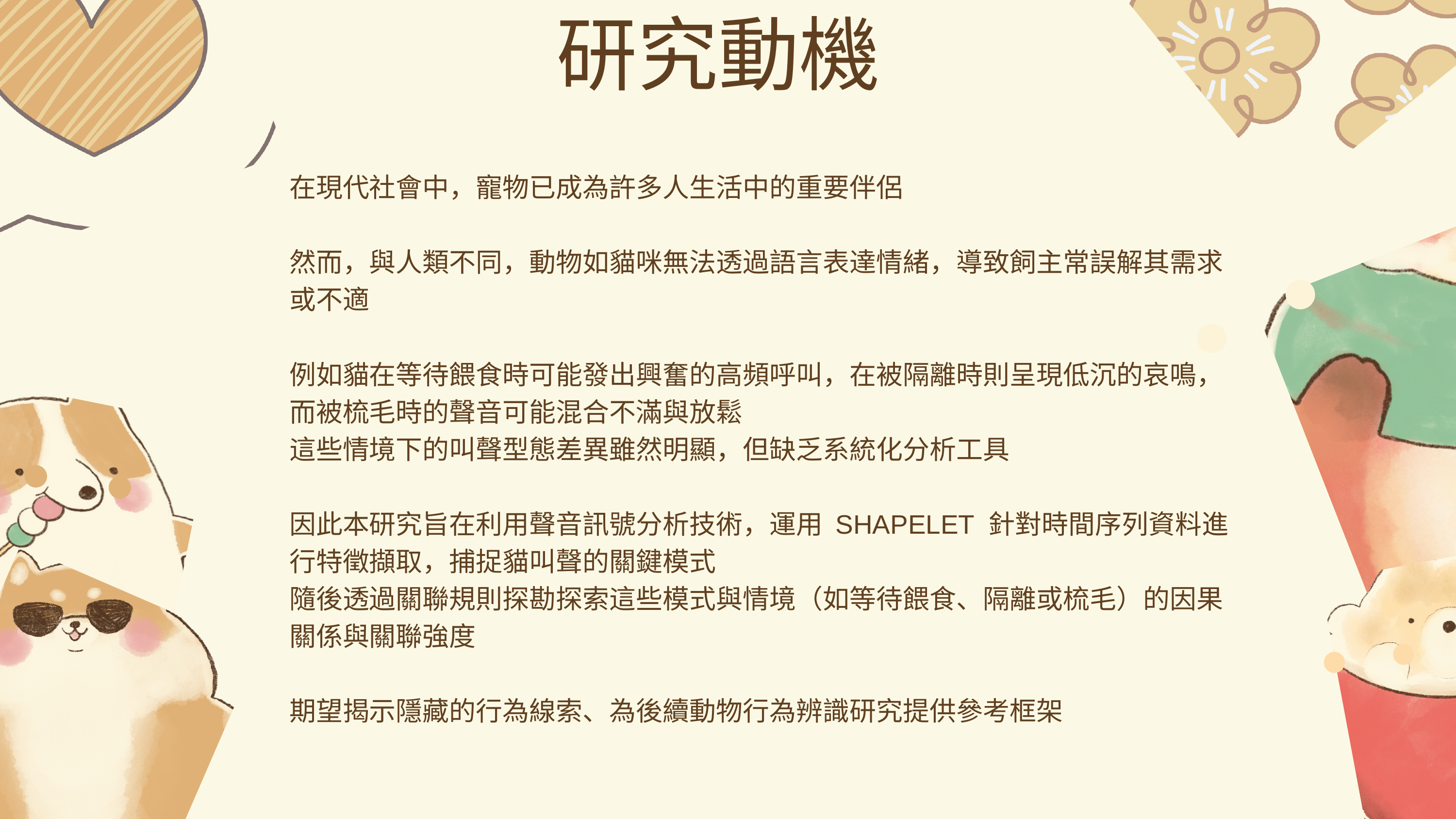

研究動機
在現代社會中，寵物已成為許多人生活中的重要伴侶

然而，與人類不同，動物如貓咪無法透過語言表達情緒，導致飼主常誤解其需求或不適

例如貓在等待餵食時可能發出興奮的高頻呼叫，在被隔離時則呈現低沉的哀鳴，而被梳毛時的聲音可能混合不滿與放鬆
這些情境下的叫聲型態差異雖然明顯，但缺乏系統化分析工具

因此本研究旨在利用聲音訊號分析技術，運用 SHAPELET 針對時間序列資料進行特徵擷取，捕捉貓叫聲的關鍵模式
隨後透過關聯規則探勘探索這些模式與情境（如等待餵食、隔離或梳毛）的因果關係與關聯強度

期望揭示隱藏的行為線索、為後續動物行為辨識研究提供參考框架

3